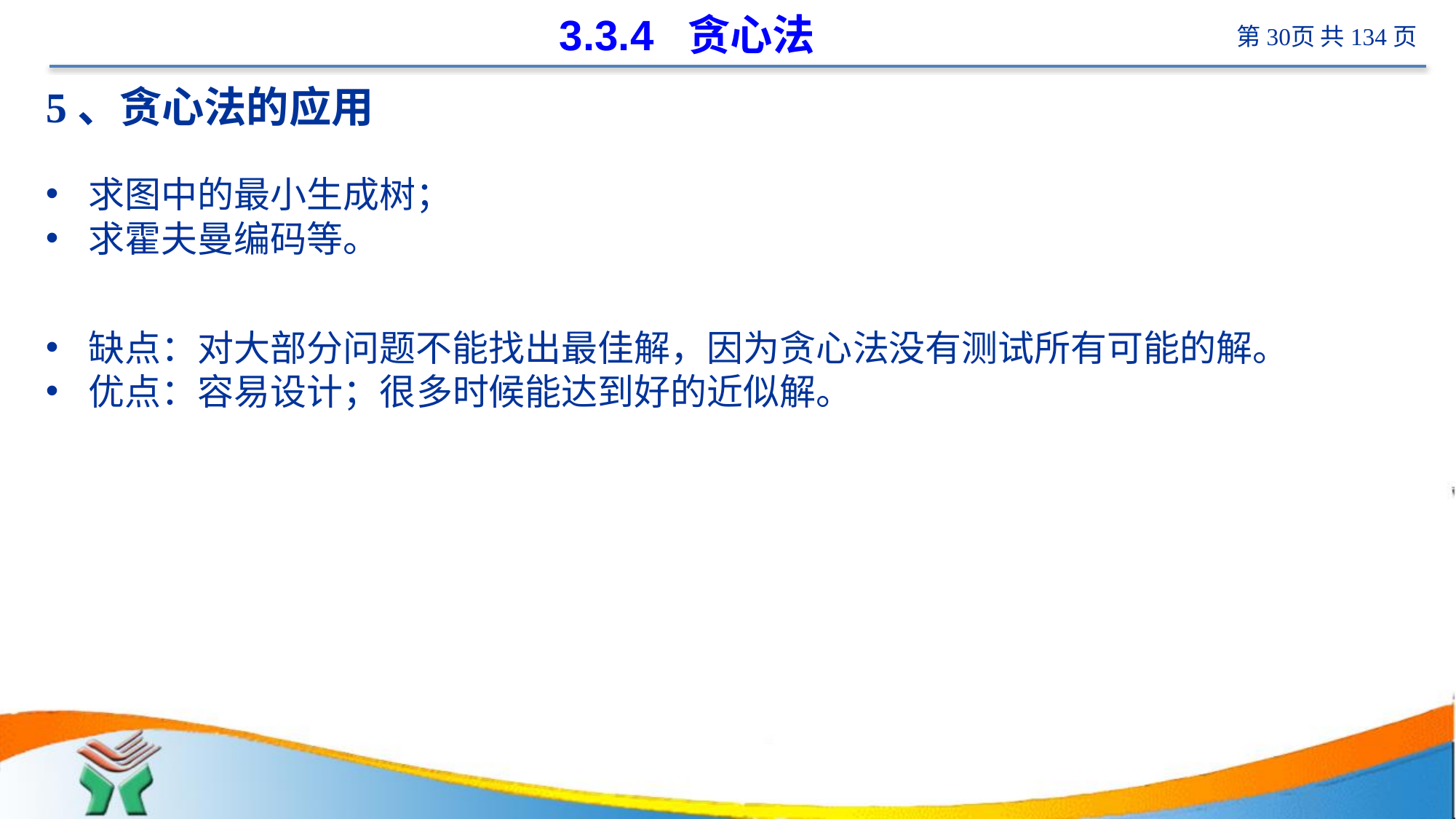

# 3.3.4  贪心法
5、贪心法的应用

求图中的最小生成树；
求霍夫曼编码等。

缺点：对大部分问题不能找出最佳解，因为贪心法没有测试所有可能的解。
优点：容易设计；很多时候能达到好的近似解。